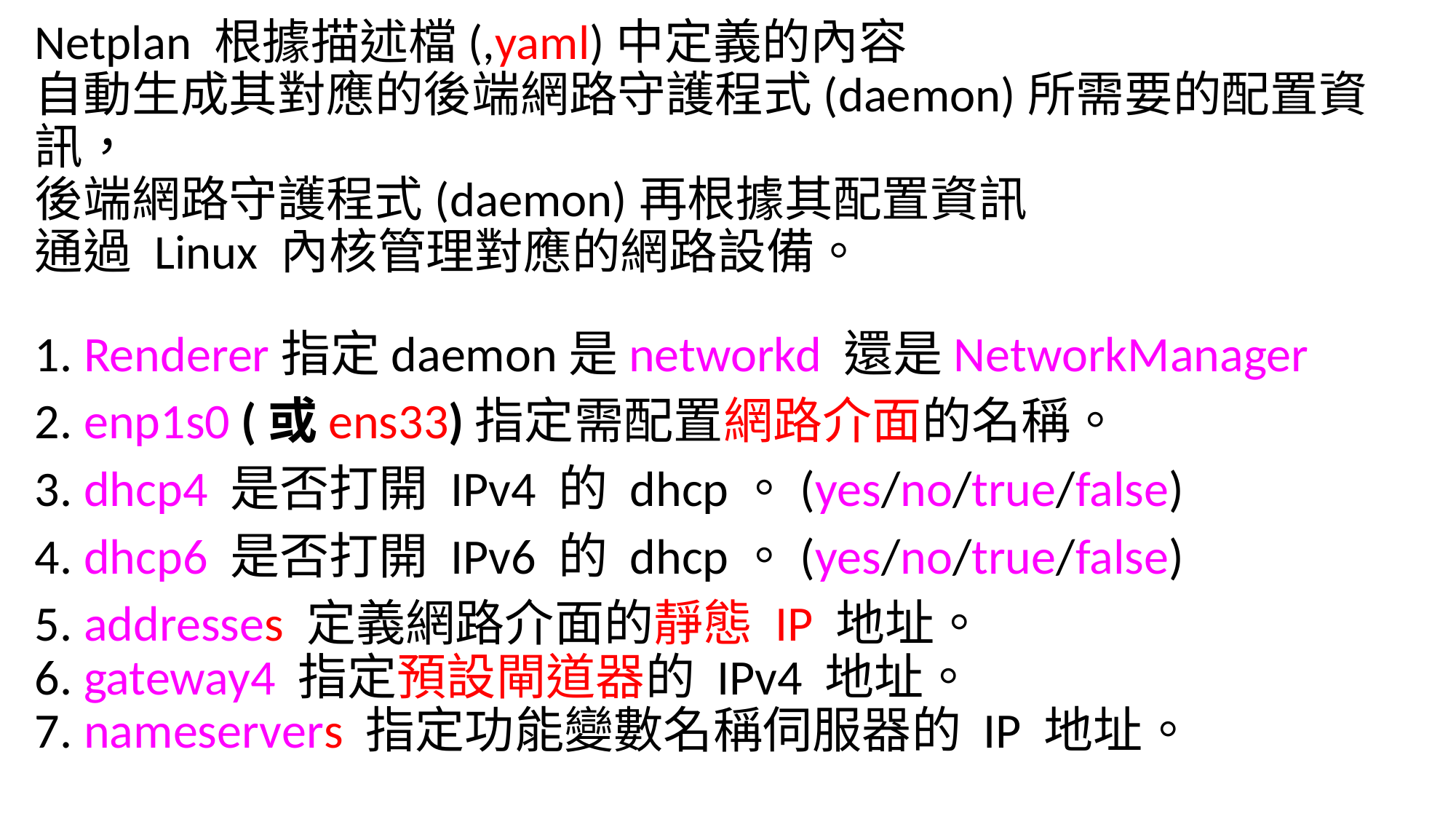

# Netplan 根據描述檔(,yaml)中定義的內容 自動生成其對應的後端網路守護程式(daemon)所需要的配置資訊， 後端網路守護程式(daemon)再根據其配置資訊 通過 Linux 內核管理對應的網路設備。
1. Renderer指定daemon是networkd 還是NetworkManager
2. enp1s0 (或ens33)指定需配置網路介面的名稱。
3. dhcp4 是否打開 IPv4 的 dhcp。(yes/no/true/false)
4. dhcp6 是否打開 IPv6 的 dhcp。(yes/no/true/false)
5. addresses 定義網路介面的靜態 IP 地址。
6. gateway4 指定預設閘道器的 IPv4 地址。
7. nameservers 指定功能變數名稱伺服器的 IP 地址。